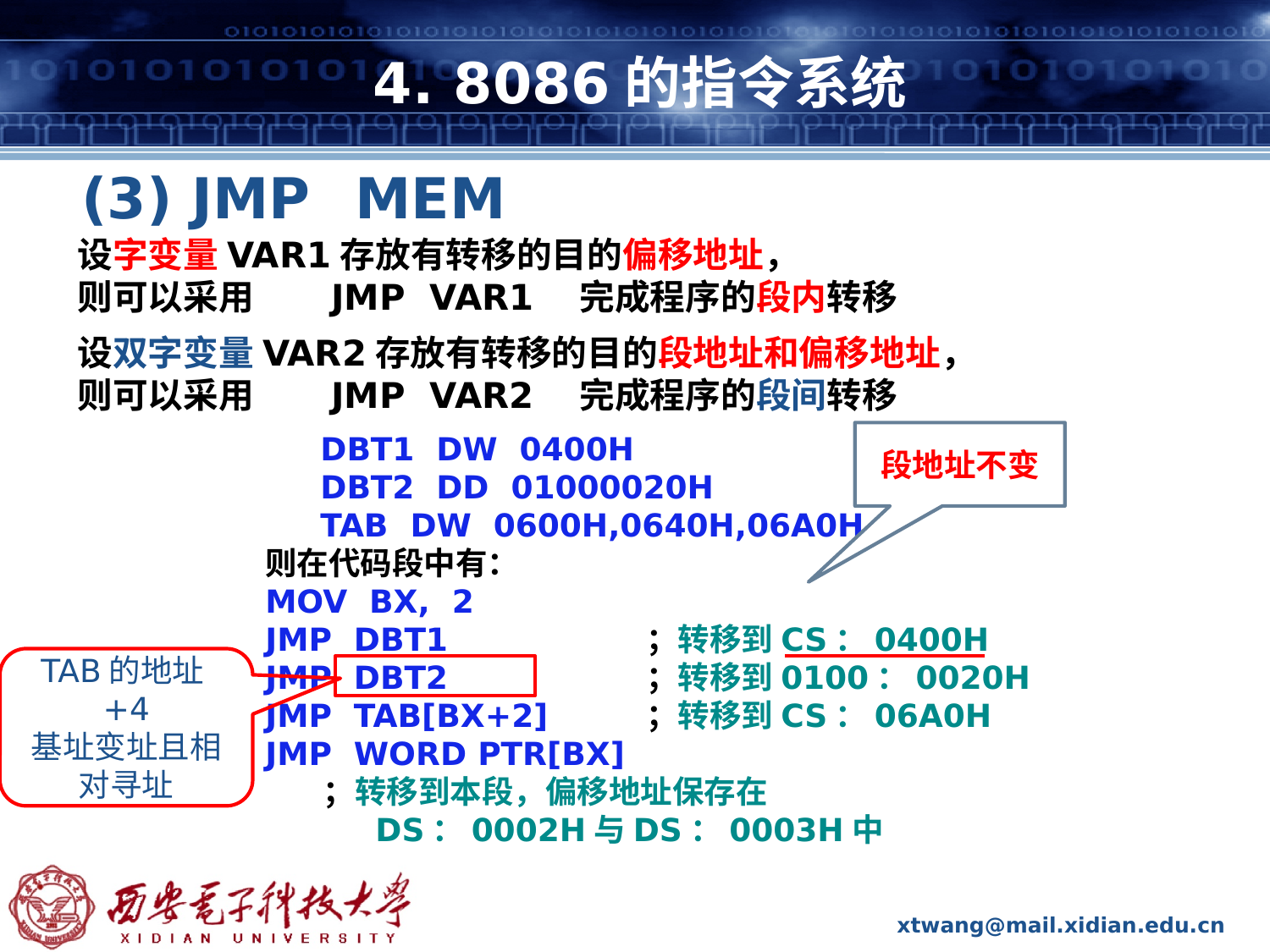

# 4. 8086的指令系统
(3) JMP	 MEM
设字变量VAR1存放有转移的目的偏移地址，
则可以采用	JMP  VAR1   完成程序的段内转移
设双字变量VAR2存放有转移的目的段地址和偏移地址，
则可以采用	JMP  VAR2   完成程序的段间转移
     DBT1  DW  0400H
     DBT2  DD  01000020H
     TAB  DW  0600H,0640H,06A0H
则在代码段中有：
MOV  BX,  2
JMP  DBT1 		；转移到CS：0400H
JMP  DBT2 		；转移到0100：0020H
JMP  TAB[BX+2] 	；转移到CS：06A0H
JMP  WORD PTR[BX]
       ；转移到本段，偏移地址保存在
          DS：0002H与DS：0003H中
段地址不变
TAB的地址+4
基址变址且相对寻址